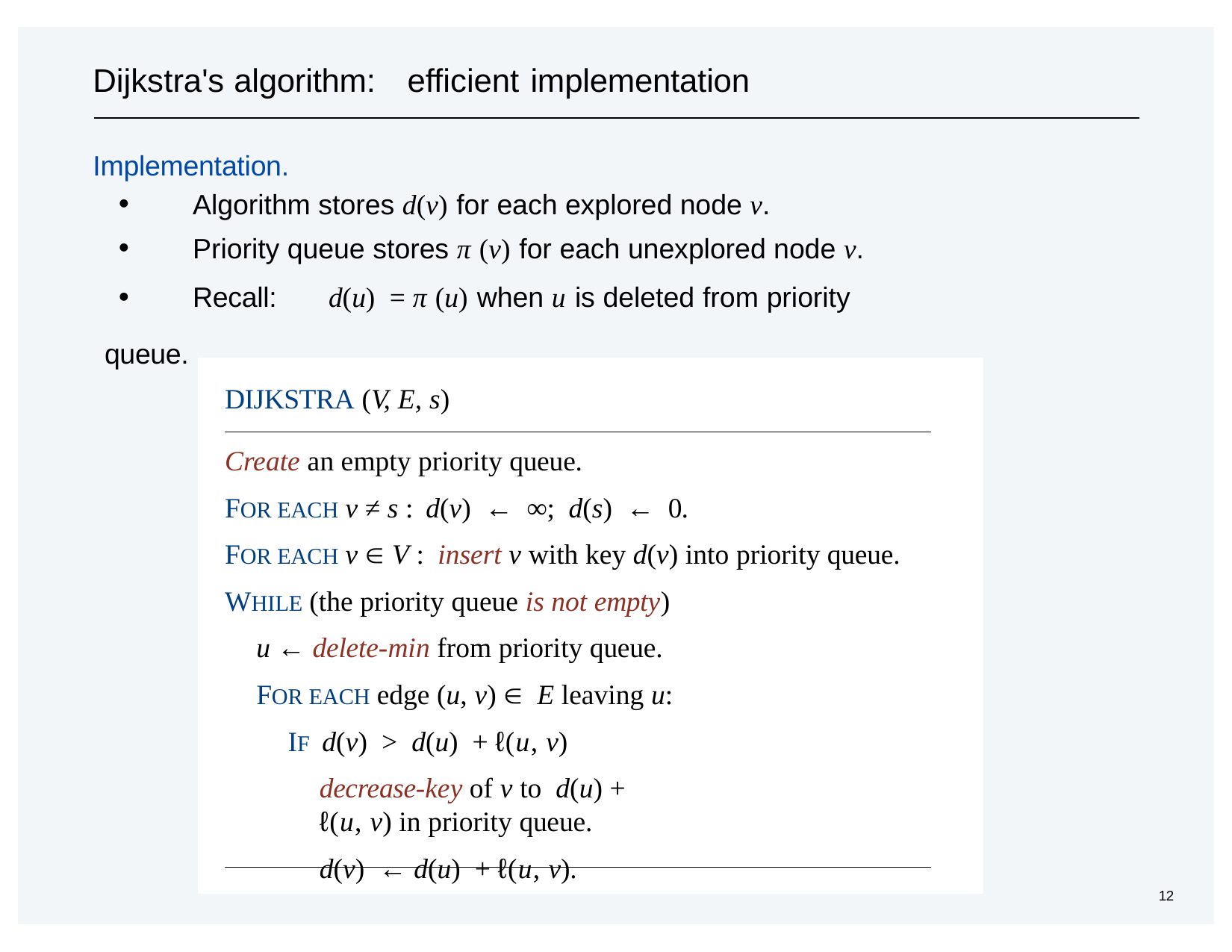

# Dijkstra's algorithm:	efficient implementation

Implementation.
・Algorithm stores d(v) for each explored node v.
・Priority queue stores π (v) for each unexplored node v.
・Recall:	d(u) = π (u) when u is deleted from priority queue.

Dijkstra (V, E, s)
Create an empty priority queue.
FOR EACH v ≠ s : d(v) ← ∞; d(s) ← 0.
FOR EACH v ∈ V : insert v with key d(v) into priority queue. WHILE (the priority queue is not empty)
u ← delete-min from priority queue. FOR EACH edge (u, v) ∈ E leaving u:
IF d(v) > d(u) + ℓ(u, v)
decrease-key of v to d(u) + ℓ(u, v) in priority queue.
d(v) ← d(u) + ℓ(u, v).

12